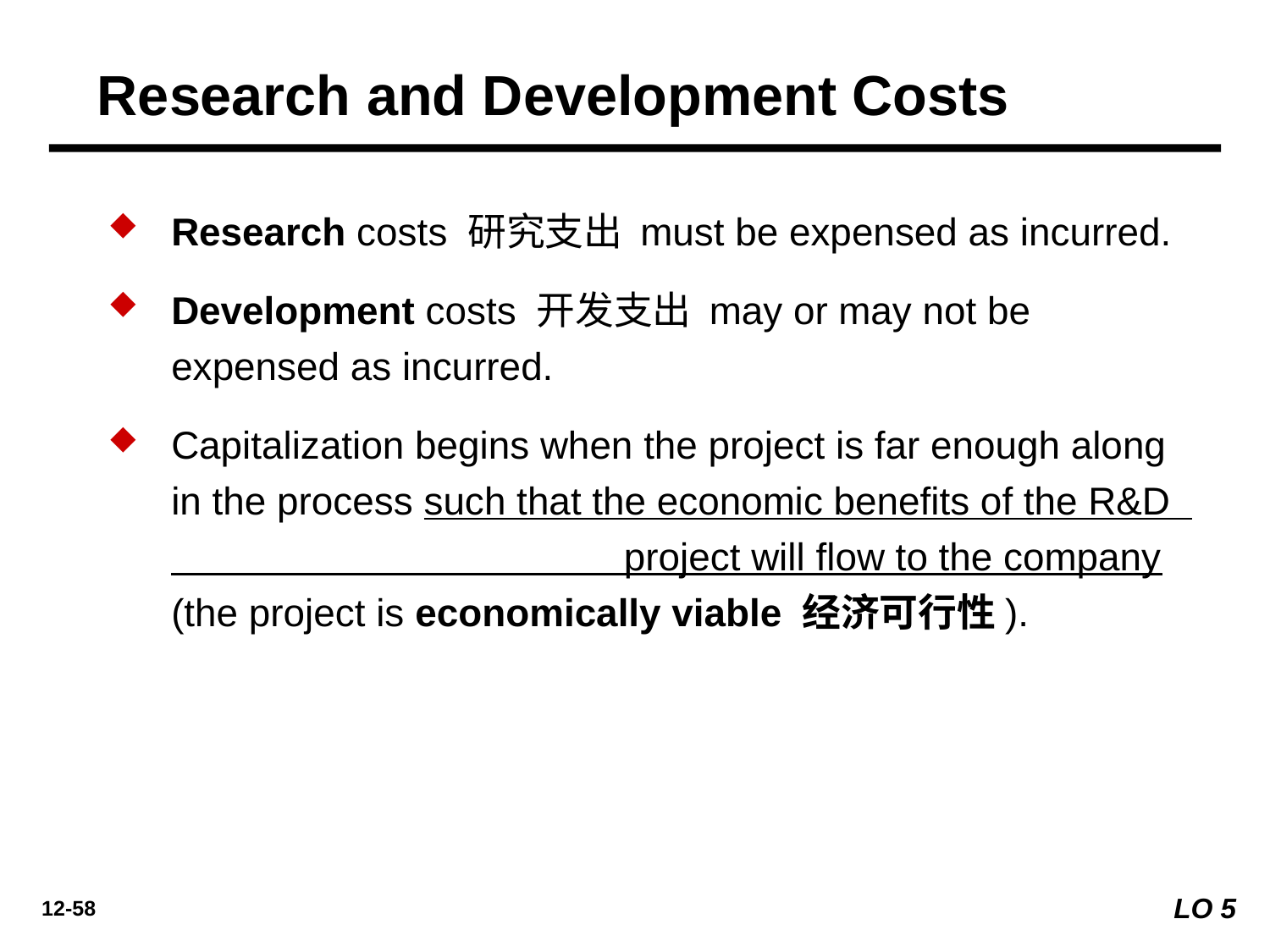

Research and Development Costs

Research costs 研究支出 must be expensed as incurred.
Development costs 开发支出 may or may not be expensed as incurred.
Capitalization begins when the project is far enough along in the process such that the economic benefits of the R&D                                             project will flow to the company (the project is economically viable 经济可行性).
LO 5